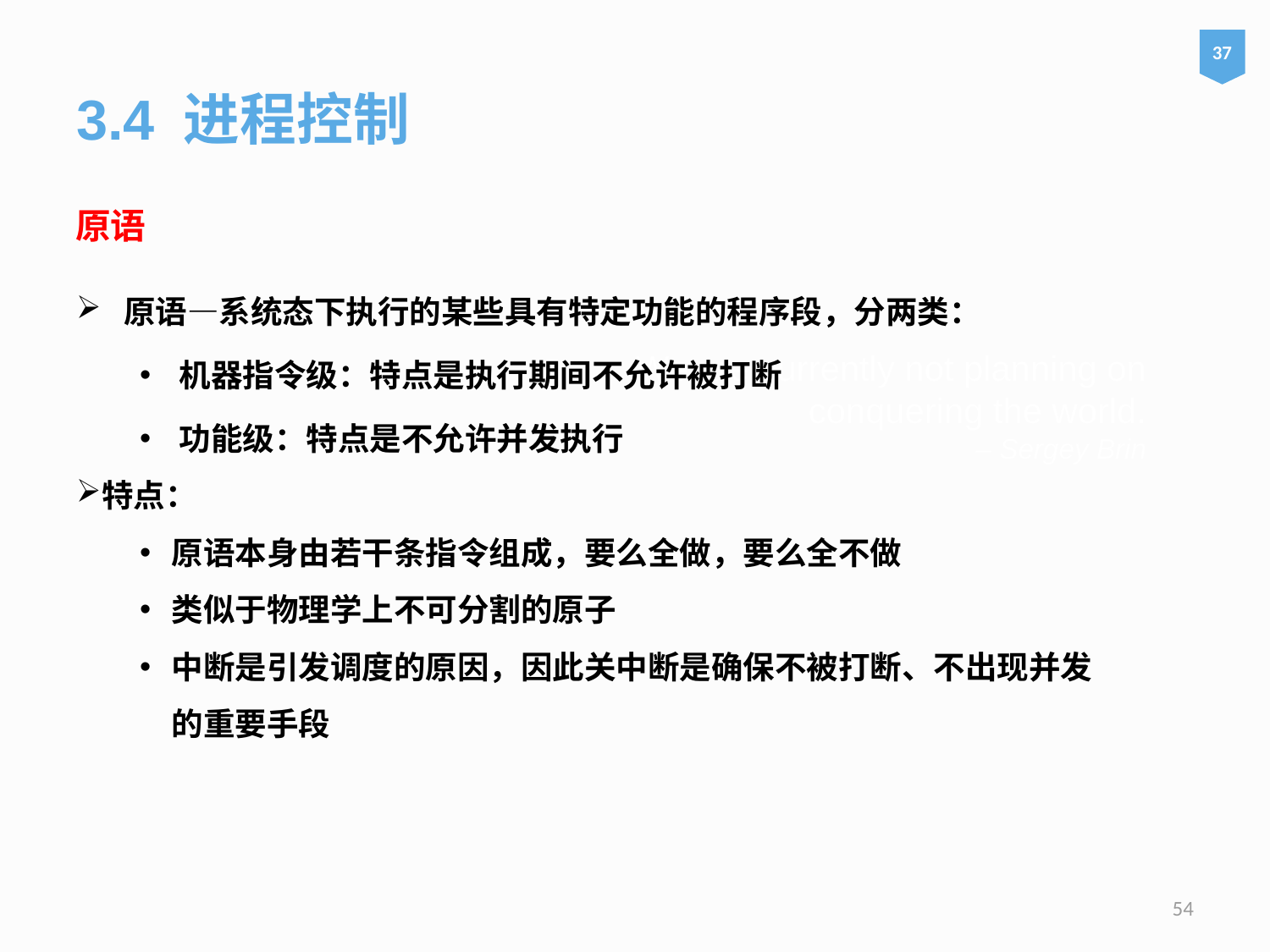

37
3.4 进程控制
原语
原语—系统态下执行的某些具有特定功能的程序段，分两类：
机器指令级：特点是执行期间不允许被打断
功能级：特点是不允许并发执行
特点：
原语本身由若干条指令组成，要么全做，要么全不做
类似于物理学上不可分割的原子
中断是引发调度的原因，因此关中断是确保不被打断、不出现并发的重要手段

# We are currently not planning on conquering the world. – Sergey Brin
54